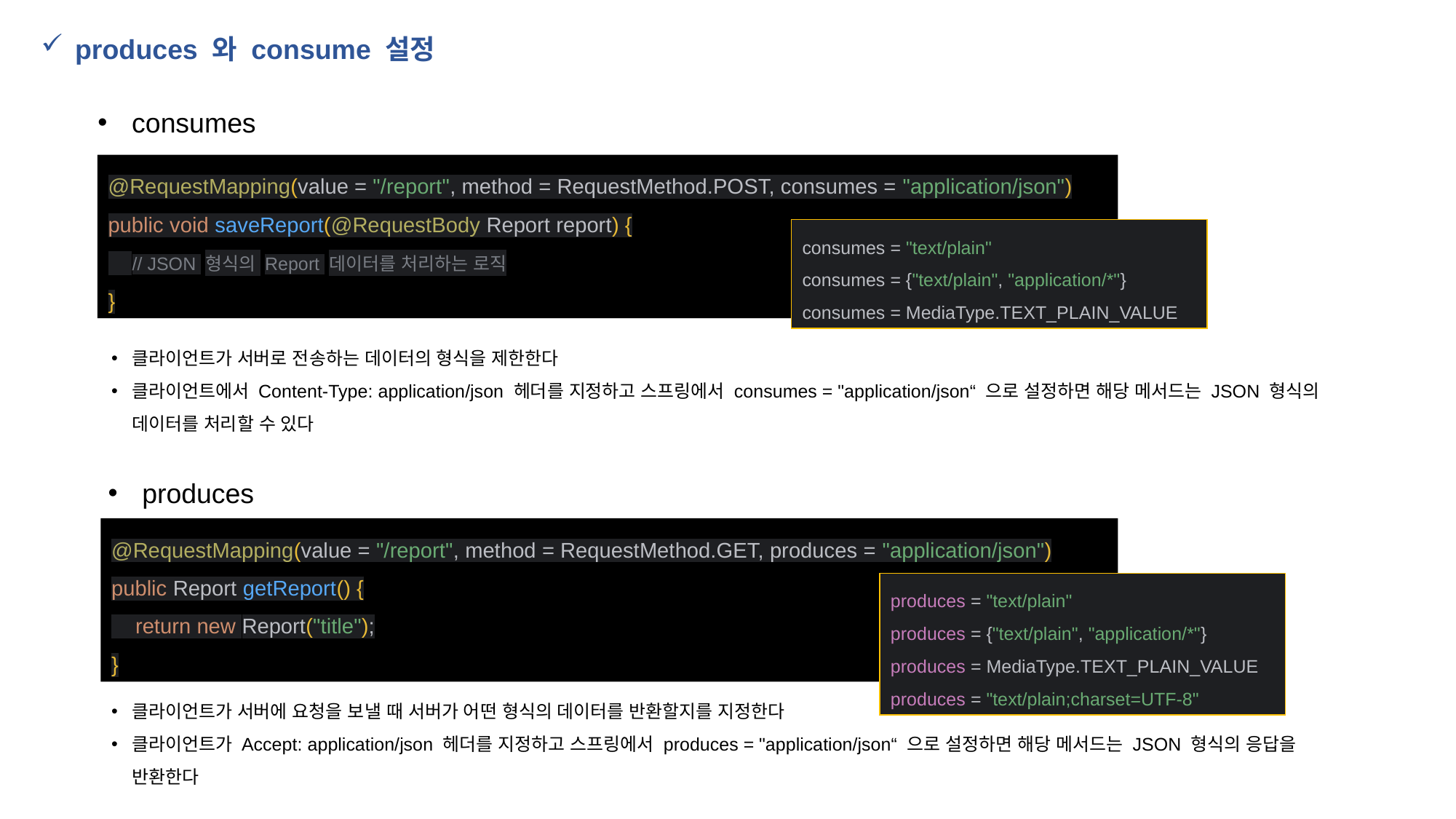

produces 와 consume 설정
consumes
@RequestMapping(value = "/report", method = RequestMethod.POST, consumes = "application/json")
public void saveReport(@RequestBody Report report) {
    // JSON 형식의 Report 데이터를 처리하는 로직
}
consumes = "text/plain"
consumes = {"text/plain", "application/*"}
consumes = MediaType.TEXT_PLAIN_VALUE
클라이언트가 서버로 전송하는 데이터의 형식을 제한한다
클라이언트에서 Content-Type: application/json 헤더를 지정하고 스프링에서 consumes = "application/json“ 으로 설정하면 해당 메서드는 JSON 형식의 데이터를 처리할 수 있다
produces
@RequestMapping(value = "/report", method = RequestMethod.GET, produces = "application/json")
public Report getReport() {
    return new Report("title");
}
produces = "text/plain"
produces = {"text/plain", "application/*"}
produces = MediaType.TEXT_PLAIN_VALUE
produces = "text/plain;charset=UTF-8"
클라이언트가 서버에 요청을 보낼 때 서버가 어떤 형식의 데이터를 반환할지를 지정한다
클라이언트가 Accept: application/json 헤더를 지정하고 스프링에서 produces = "application/json“ 으로 설정하면 해당 메서드는 JSON 형식의 응답을 반환한다